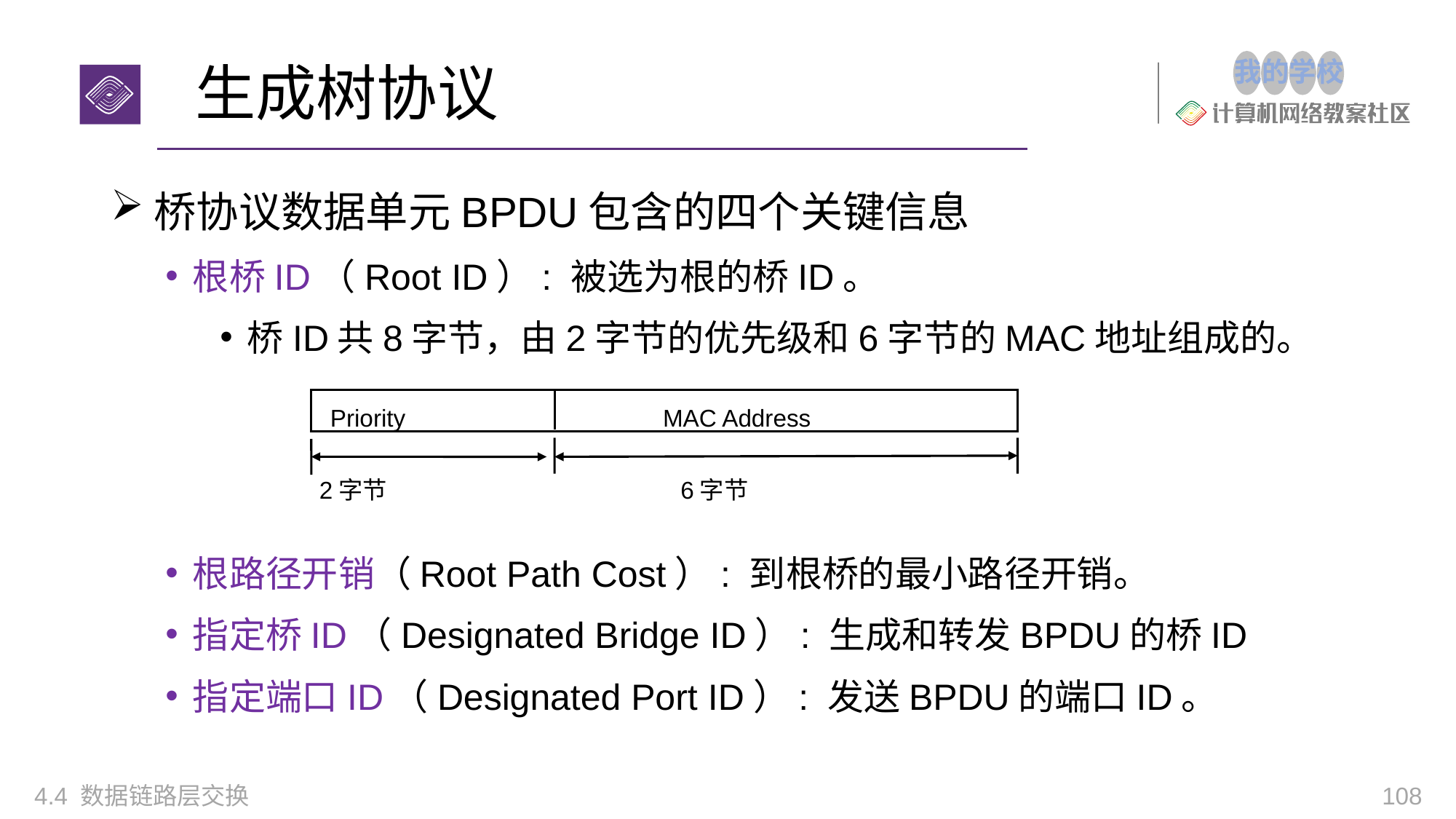

# 生成树协议
桥协议数据单元BPDU包含的四个关键信息
根桥ID（Root ID）: 被选为根的桥ID。
桥ID共8字节，由2字节的优先级和6字节的MAC地址组成的。

根路径开销（Root Path Cost）: 到根桥的最小路径开销。
指定桥ID（Designated Bridge ID）: 生成和转发BPDU的桥ID
指定端口ID（Designated Port ID）: 发送BPDU的端口ID。

Priority
MAC Address

2字节
6字节

4.4 数据链路层交换
108